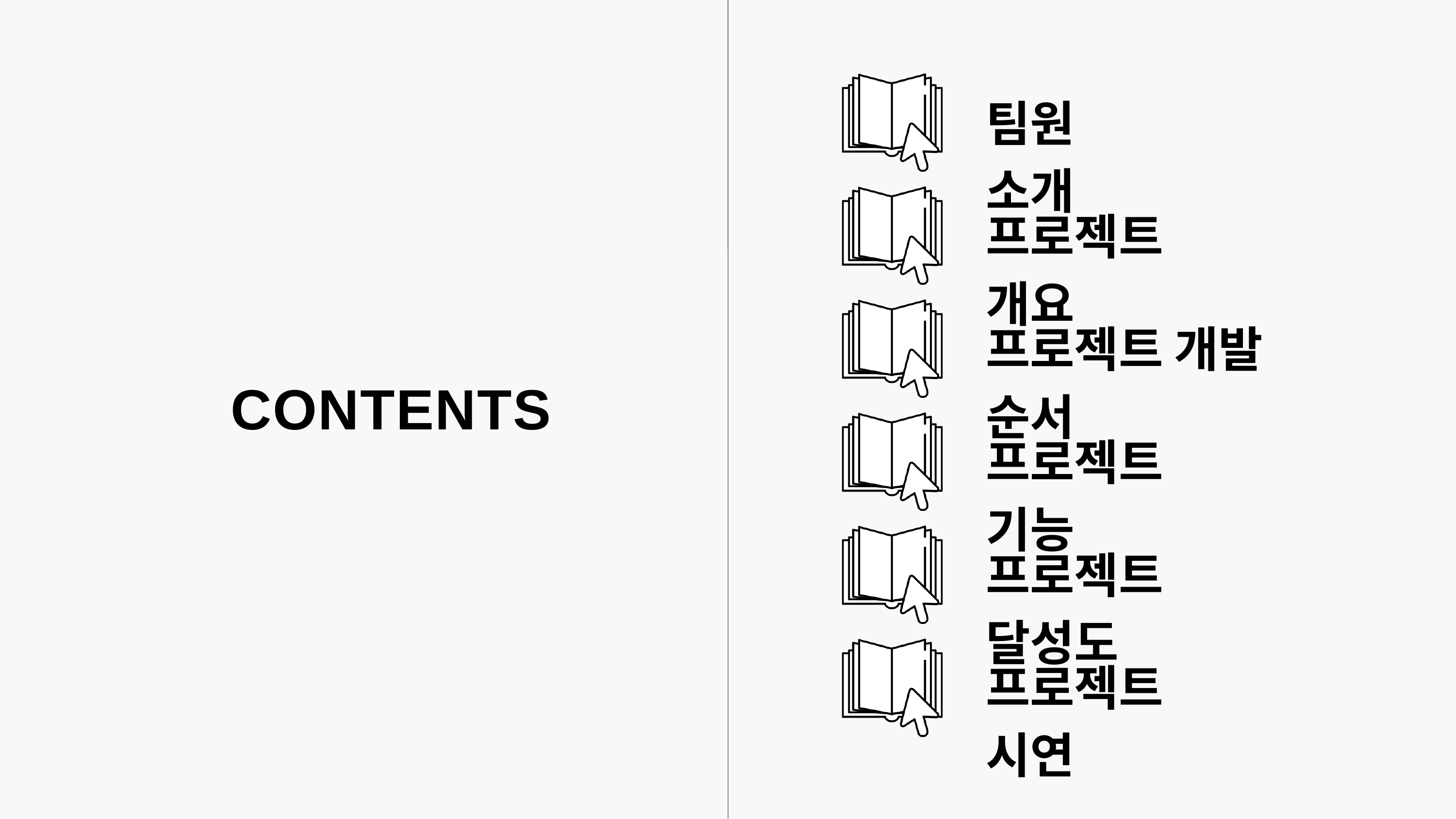

팀원 소개

프로젝트 개요

프로젝트 개발 순서
CONTENTS

프로젝트 기능

프로젝트 달성도

프로젝트 시연